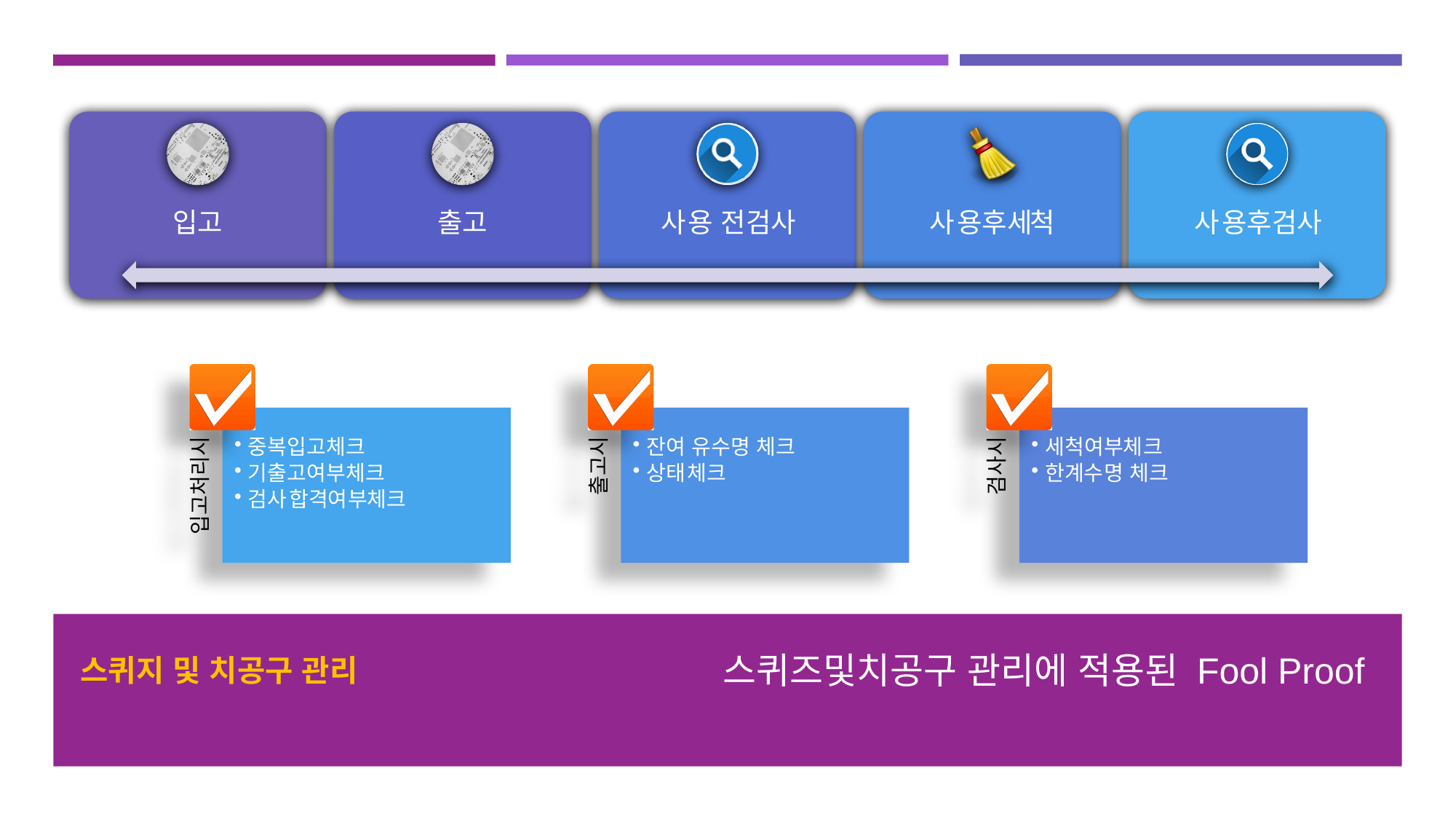

입고
출고
사용 전검사
사용후세척
사용후검사
입고처리시
중복입고체크
기출고여부체크
검사합격여부체크
출고시
잔여 유수명 체크
상태체크
검사시
세척여부체크
한계수명 체크

# 스퀴지 및 치공구 관리
스퀴즈및치공구 관리에 적용된 Fool Proof